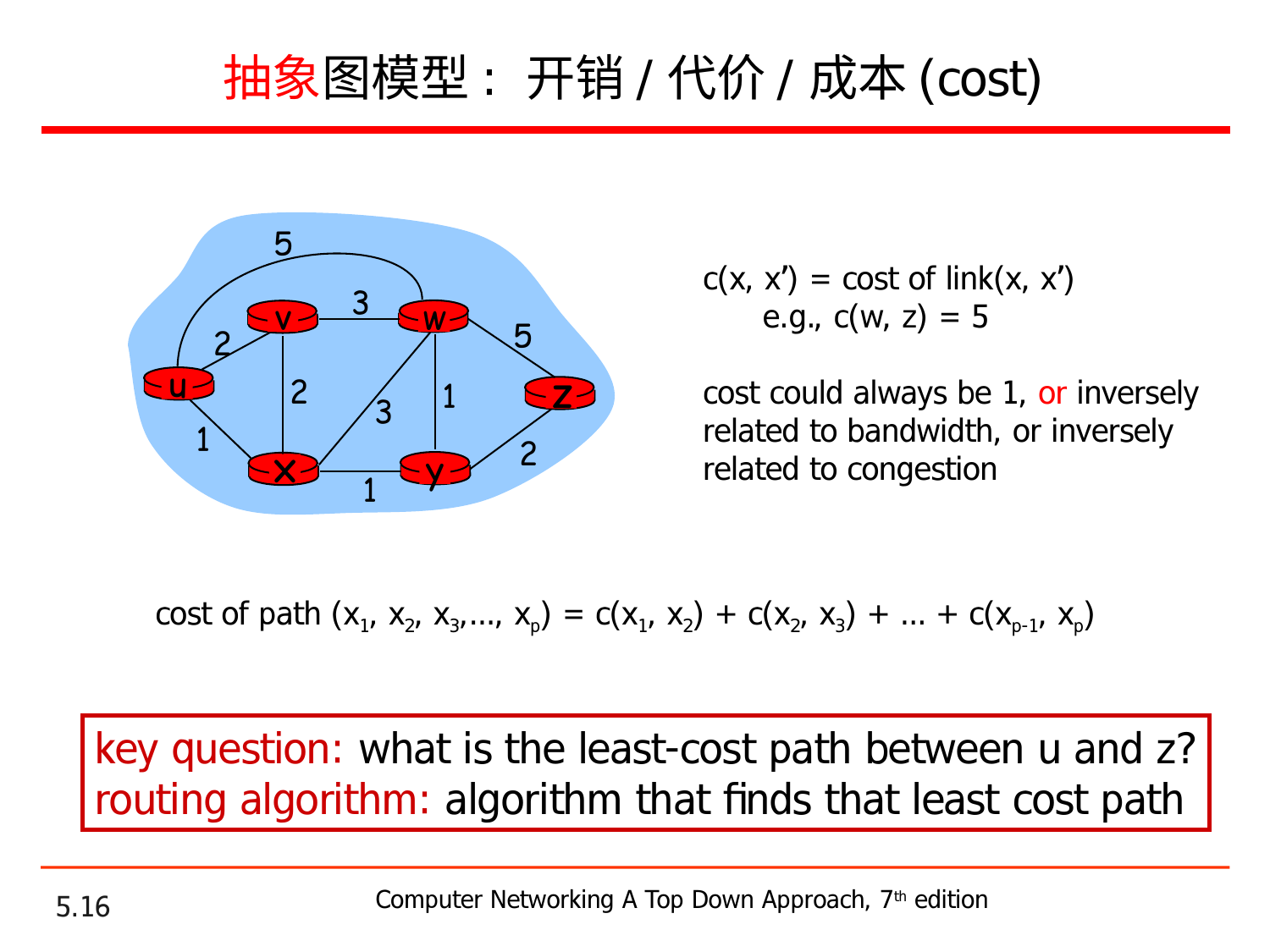

# 抽象图模型: 开销/代价/成本(cost)

5

3
v

w

5

2

u

z

2

1

3

1
2
x

y

1

c(x, x’) = cost of link(x, x’)
      e.g., c(w, z) = 5

cost could always be 1, or inversely related to bandwidth, or inversely related to congestion
cost of path (x1, x2, x3,…, xp) = c(x1, x2) + c(x2, x3) + … + c(xp-1, xp)
key question: what is the least-cost path between u and z?
routing algorithm: algorithm that finds that least cost path